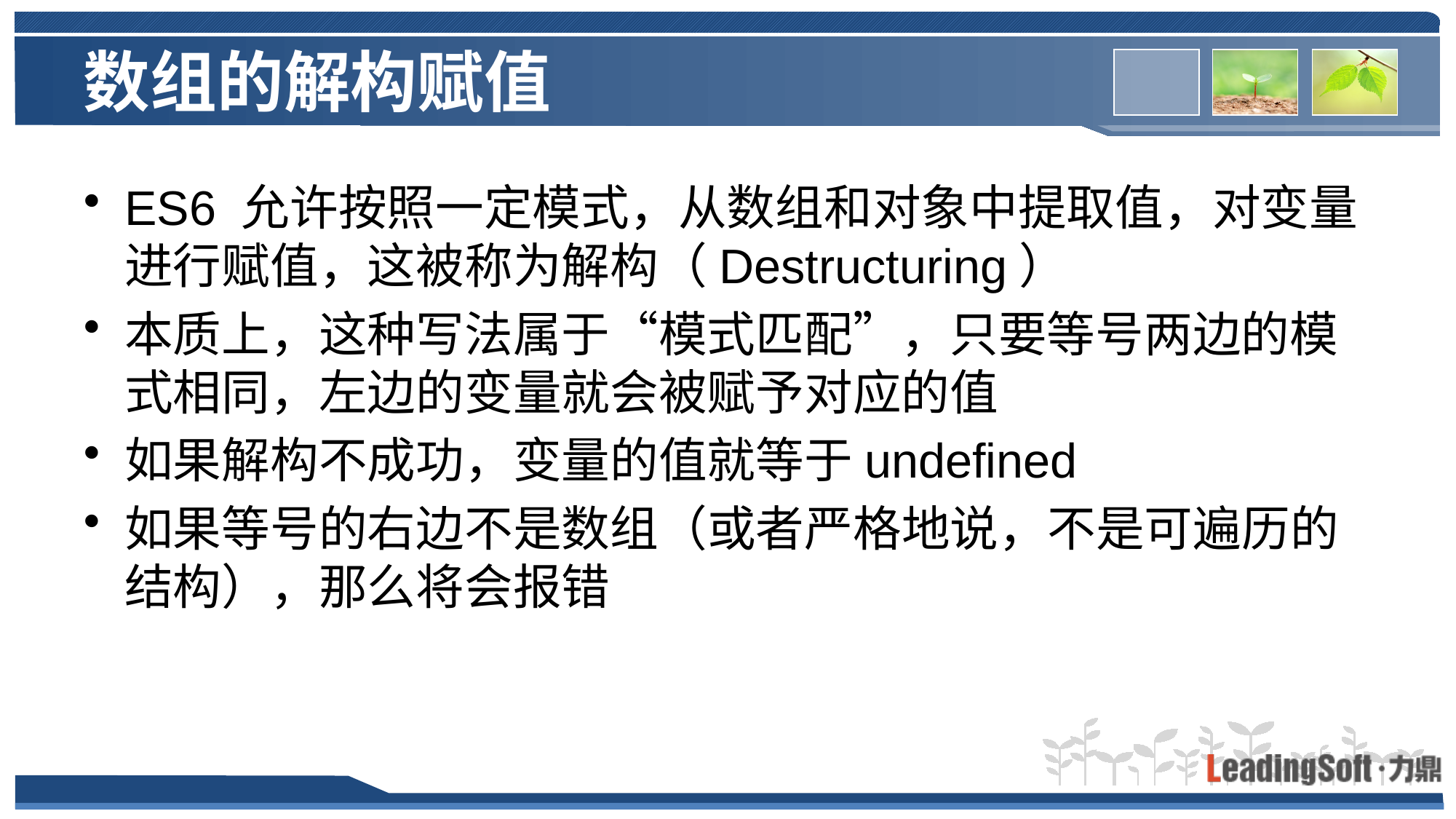

# 数组的解构赋值
ES6 允许按照一定模式，从数组和对象中提取值，对变量进行赋值，这被称为解构（Destructuring）
本质上，这种写法属于“模式匹配”，只要等号两边的模式相同，左边的变量就会被赋予对应的值
如果解构不成功，变量的值就等于undefined
如果等号的右边不是数组（或者严格地说，不是可遍历的结构），那么将会报错